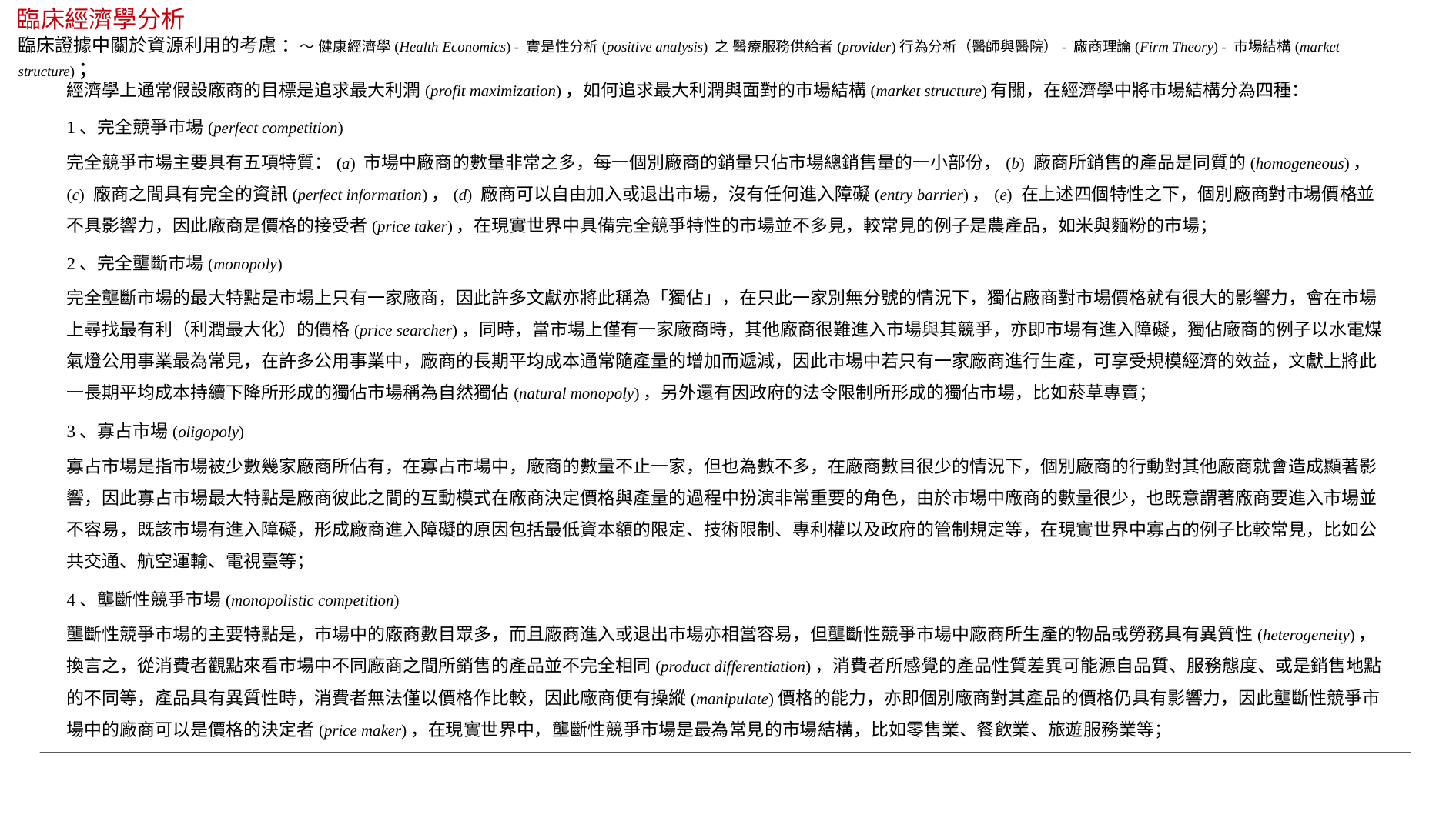

臨床經濟學分析
臨床證據中關於資源利用的考慮 ：～ 健康經濟學(Health Economics) - 實是性分析(positive analysis) 之 醫療服務供給者(provider)行為分析（醫師與醫院）- 廠商理論(Firm Theory) - 市場結構(market structure)；
經濟學上通常假設廠商的目標是追求最大利潤(profit maximization)，如何追求最大利潤與面對的市場結構(market structure)有關，在經濟學中將市場結構分為四種：
1、完全競爭市場(perfect competition)
完全競爭市場主要具有五項特質：(a) 市場中廠商的數量非常之多，每一個別廠商的銷量只佔市場總銷售量的一小部份，(b) 廠商所銷售的產品是同質的(homogeneous)，(c) 廠商之間具有完全的資訊(perfect information)，(d) 廠商可以自由加入或退出市場，沒有任何進入障礙(entry barrier)，(e) 在上述四個特性之下，個別廠商對市場價格並不具影響力，因此廠商是價格的接受者(price taker)，在現實世界中具備完全競爭特性的市場並不多見，較常見的例子是農產品，如米與麵粉的市場；
2、完全壟斷市場(monopoly)
完全壟斷市場的最大特點是市場上只有一家廠商，因此許多文獻亦將此稱為「獨佔」，在只此一家別無分號的情況下，獨佔廠商對市場價格就有很大的影響力，會在市場上尋找最有利（利潤最大化）的價格(price searcher)，同時，當市場上僅有一家廠商時，其他廠商很難進入市場與其競爭，亦即市場有進入障礙，獨佔廠商的例子以水電煤氣燈公用事業最為常見，在許多公用事業中，廠商的長期平均成本通常隨產量的增加而遞減，因此市場中若只有一家廠商進行生產，可享受規模經濟的效益，文獻上將此一長期平均成本持續下降所形成的獨佔市場稱為自然獨佔(natural monopoly)，另外還有因政府的法令限制所形成的獨佔市場，比如菸草專賣；
3、寡占市場(oligopoly)
寡占市場是指市場被少數幾家廠商所佔有，在寡占市場中，廠商的數量不止一家，但也為數不多，在廠商數目很少的情況下，個別廠商的行動對其他廠商就會造成顯著影響，因此寡占市場最大特點是廠商彼此之間的互動模式在廠商決定價格與產量的過程中扮演非常重要的角色，由於市場中廠商的數量很少，也既意謂著廠商要進入市場並不容易，既該市場有進入障礙，形成廠商進入障礙的原因包括最低資本額的限定、技術限制、專利權以及政府的管制規定等，在現實世界中寡占的例子比較常見，比如公共交通、航空運輸、電視臺等；
4、壟斷性競爭市場(monopolistic competition)
壟斷性競爭市場的主要特點是，市場中的廠商數目眾多，而且廠商進入或退出市場亦相當容易，但壟斷性競爭市場中廠商所生產的物品或勞務具有異質性(heterogeneity)，換言之，從消費者觀點來看市場中不同廠商之間所銷售的產品並不完全相同(product differentiation)，消費者所感覺的產品性質差異可能源自品質、服務態度、或是銷售地點的不同等，產品具有異質性時，消費者無法僅以價格作比較，因此廠商便有操縱(manipulate)價格的能力，亦即個別廠商對其產品的價格仍具有影響力，因此壟斷性競爭市場中的廠商可以是價格的決定者(price maker)，在現實世界中，壟斷性競爭市場是最為常見的市場結構，比如零售業、餐飲業、旅遊服務業等；